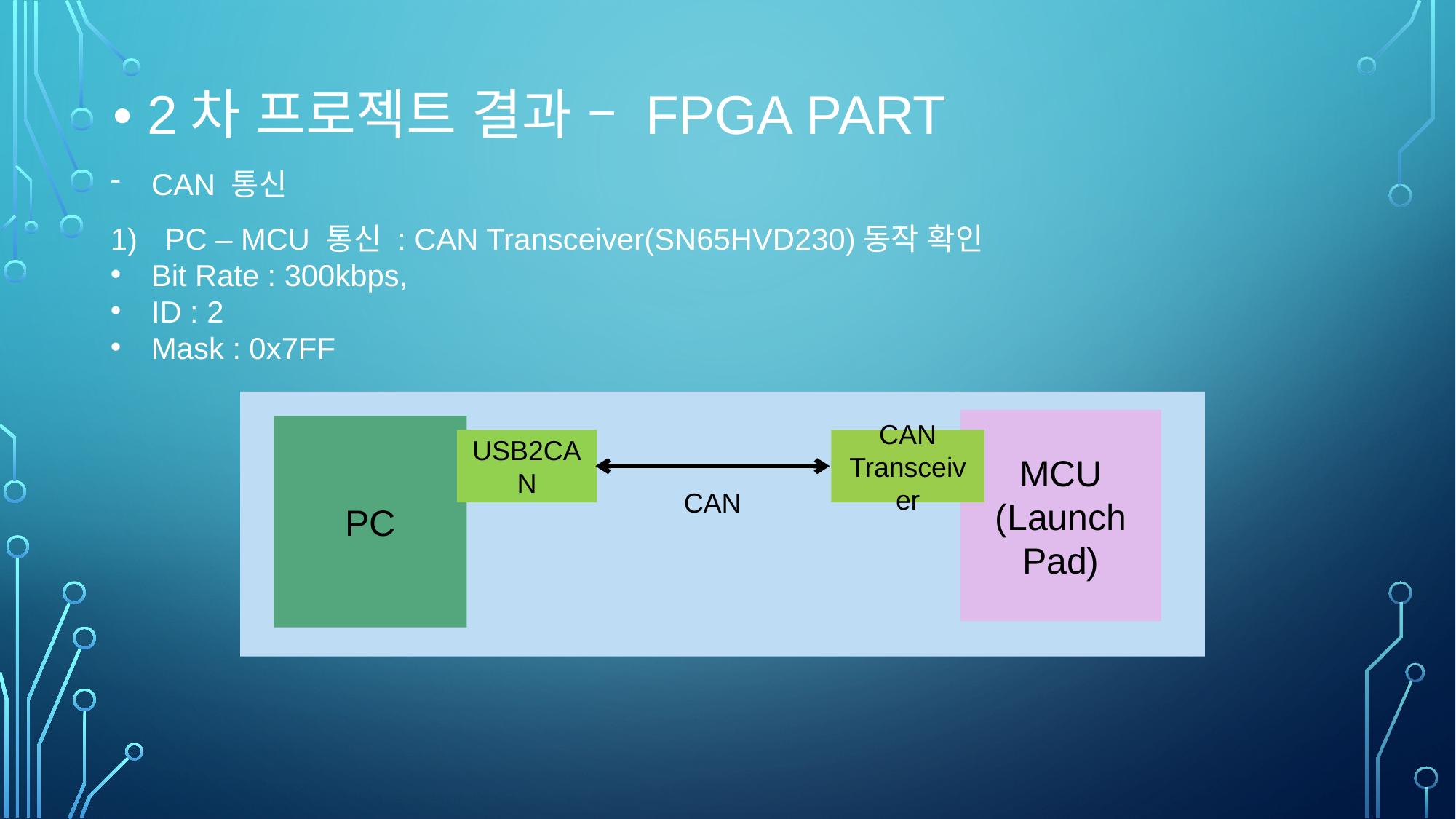

# • 2차 프로젝트 결과 – FPGA PART
CAN 통신
PC – MCU 통신 : CAN Transceiver(SN65HVD230)동작 확인
Bit Rate : 300kbps,
ID : 2
Mask : 0x7FF

MCU
(Launch Pad)
PC
CAN Transceiver
USB2CAN
CAN